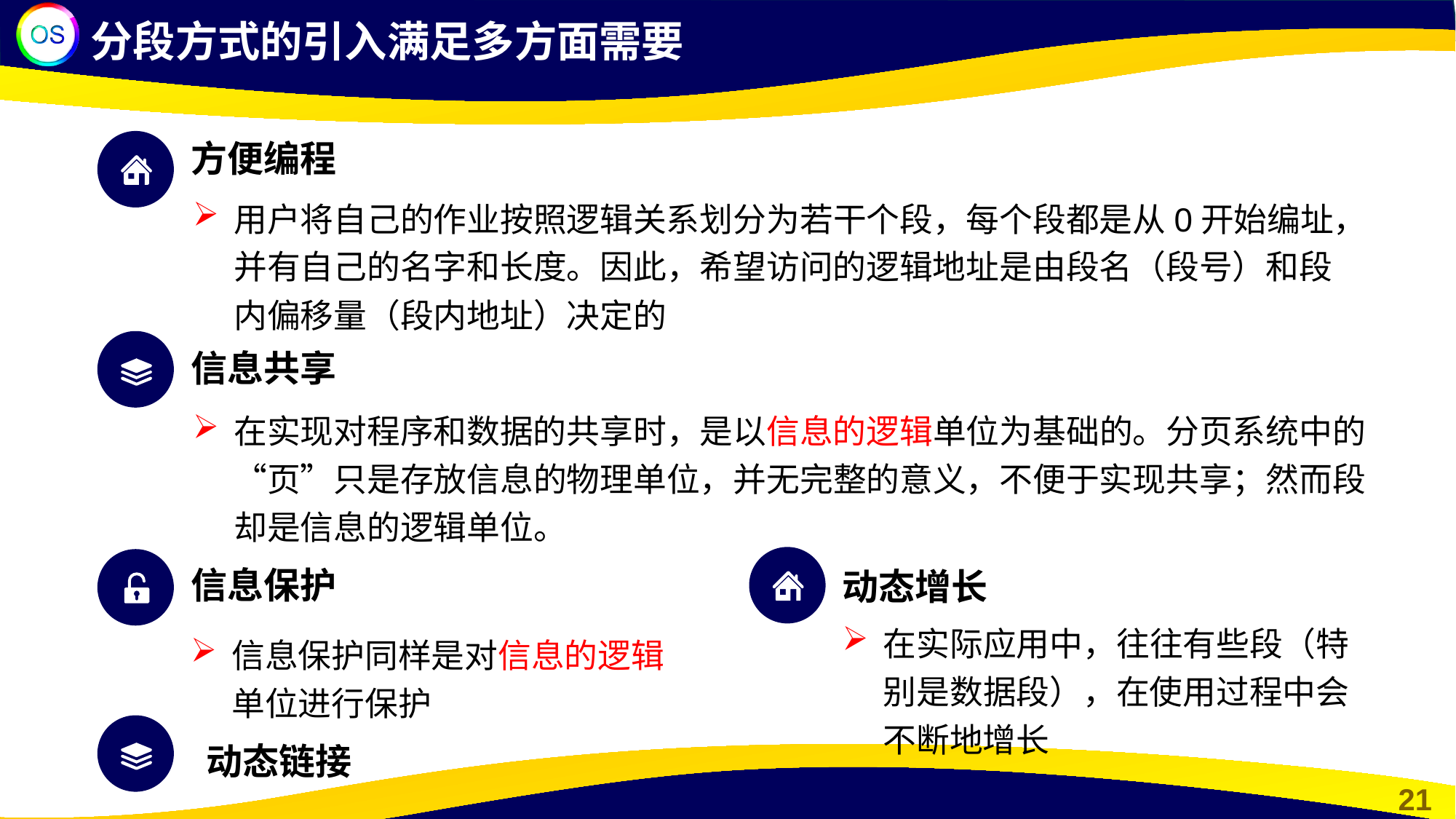

分段方式的引入满足多方面需要

方便编程

用户将自己的作业按照逻辑关系划分为若干个段，每个段都是从0开始编址，并有自己的名字和长度。因此，希望访问的逻辑地址是由段名（段号）和段内偏移量（段内地址）决定的

信息共享

在实现对程序和数据的共享时，是以信息的逻辑单位为基础的。分页系统中的“页”只是存放信息的物理单位，并无完整的意义，不便于实现共享；然而段却是信息的逻辑单位。

信息保护
动态增长

在实际应用中，往往有些段（特别是数据段），在使用过程中会不断地增长
信息保护同样是对信息的逻辑单位进行保护

动态链接